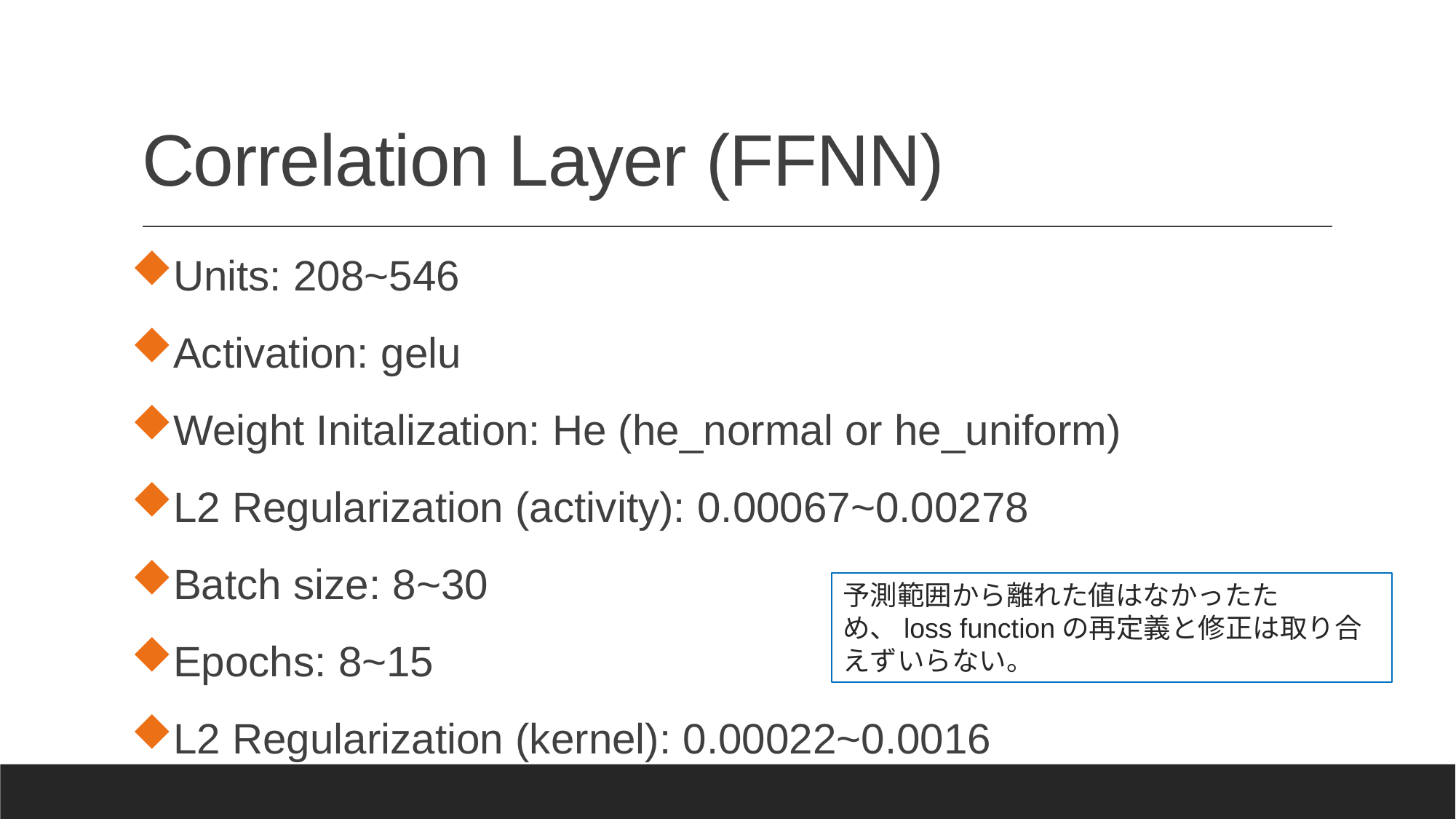

# Correlation Layer (FFNN)
Units: 208~546
Activation: gelu
Weight Initalization: He (he_normal or he_uniform)
L2 Regularization (activity): 0.00067~0.00278
Batch size: 8~30
Epochs: 8~15
L2 Regularization (kernel): 0.00022~0.0016
予測範囲から離れた値はなかったため、loss functionの再定義と修正は取り合えずいらない。